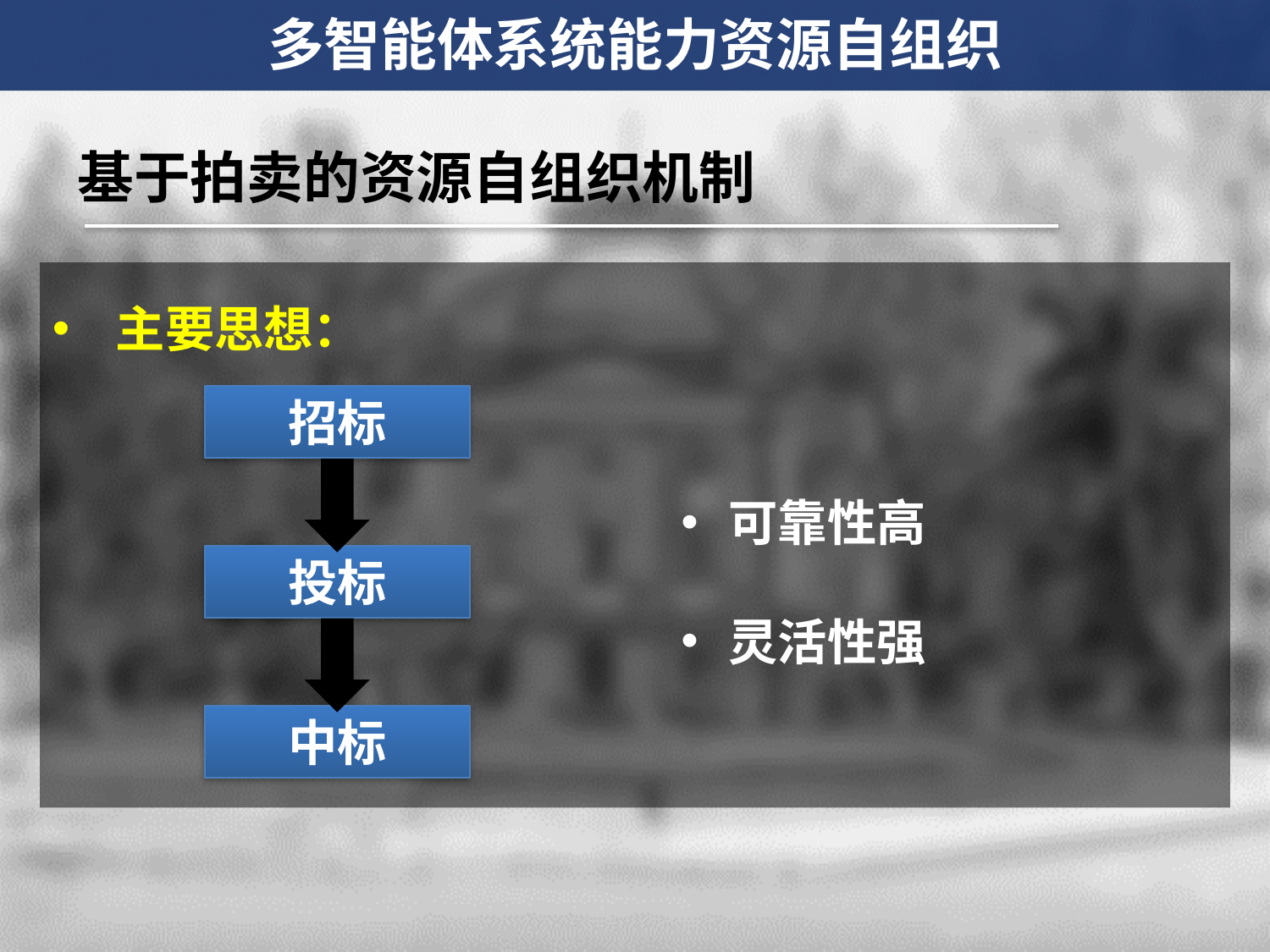

多智能体系统能力资源自组织
基于拍卖的资源自组织机制
主要思想：

招标

可靠性高

灵活性强
投标

中标